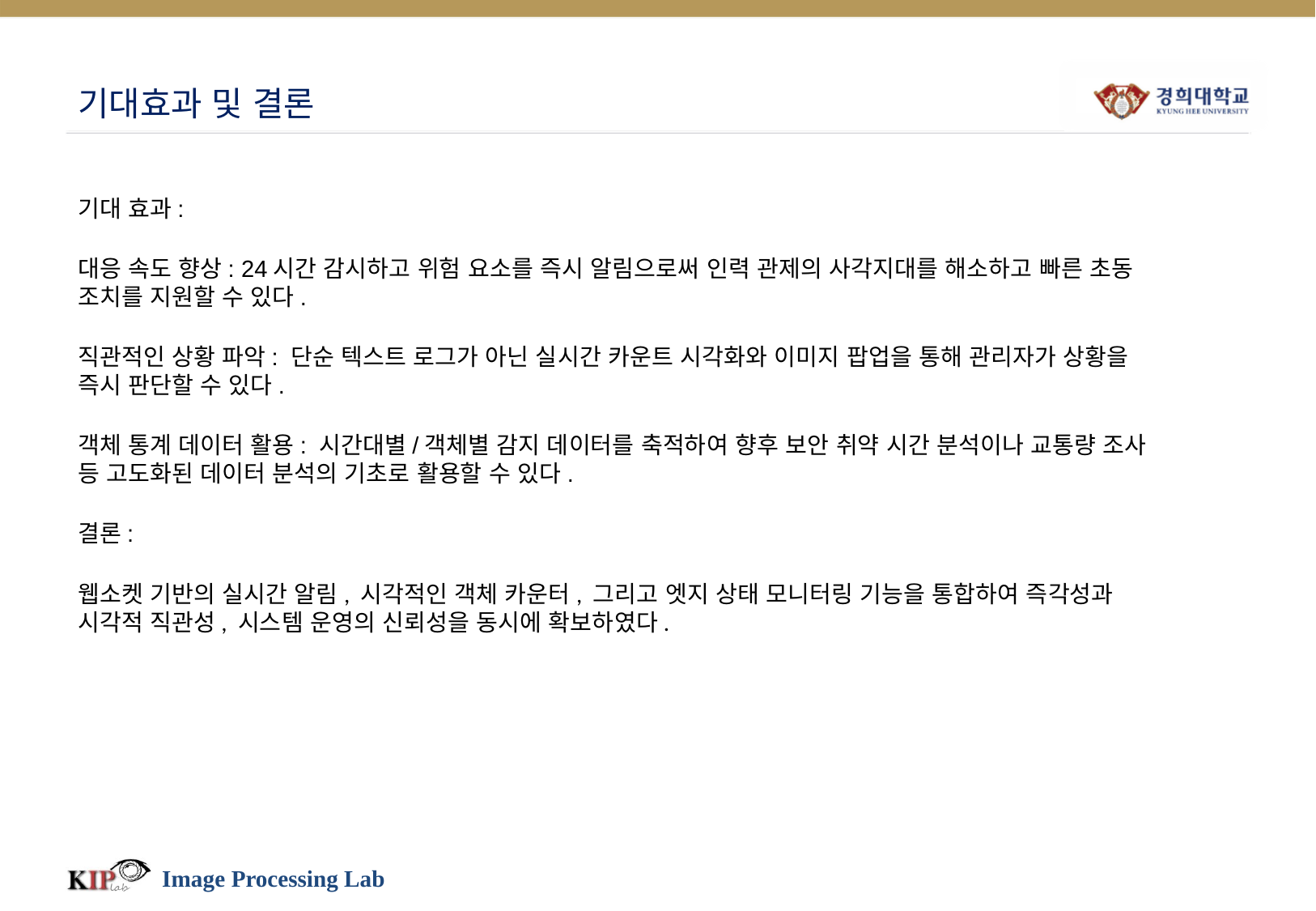

# 기대효과 및 결론

기대 효과:

대응 속도 향상: 24시간 감시하고 위험 요소를 즉시 알림으로써 인력 관제의 사각지대를 해소하고 빠른 초동 조치를 지원할 수 있다.

직관적인 상황 파악: 단순 텍스트 로그가 아닌 실시간 카운트 시각화와 이미지 팝업을 통해 관리자가 상황을 즉시 판단할 수 있다.

객체 통계 데이터 활용: 시간대별/객체별 감지 데이터를 축적하여 향후 보안 취약 시간 분석이나 교통량 조사 등 고도화된 데이터 분석의 기초로 활용할 수 있다.

결론:

웹소켓 기반의 실시간 알림, 시각적인 객체 카운터, 그리고 엣지 상태 모니터링 기능을 통합하여 즉각성과 시각적 직관성, 시스템 운영의 신뢰성을 동시에 확보하였다.
Image Processing Lab